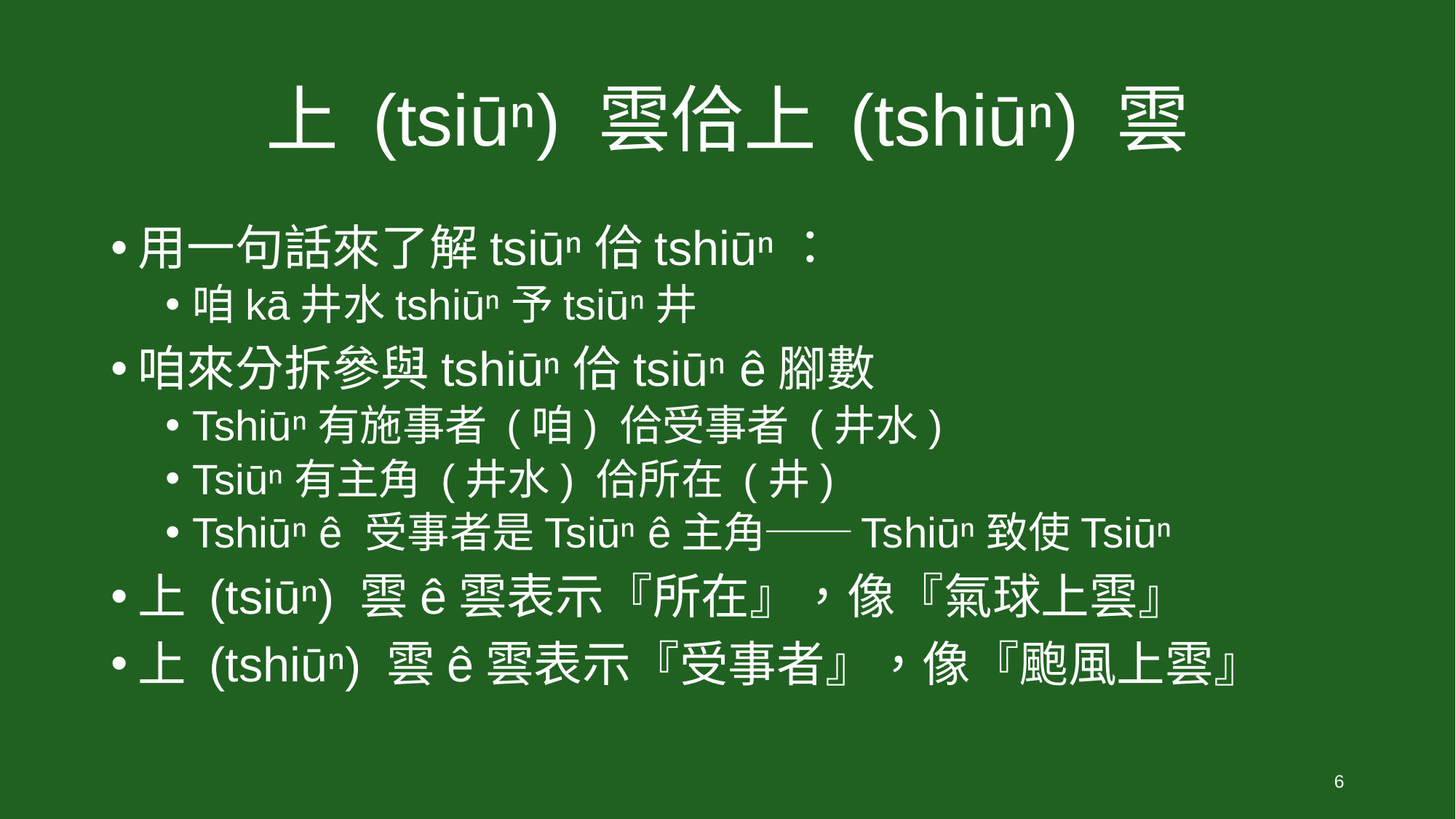

# 上 (tsiūⁿ) 雲佮上 (tshiūⁿ) 雲
用一句話來了解tsiūⁿ佮tshiūⁿ：
咱kā井水tshiūⁿ予tsiūⁿ井
咱來分拆參與tshiūⁿ佮tsiūⁿ ê腳數
Tshiūⁿ有施事者 (咱) 佮受事者 (井水)
Tsiūⁿ有主角 (井水) 佮所在 (井)
Tshiūⁿ ê 受事者是Tsiūⁿ ê主角──Tshiūⁿ致使Tsiūⁿ
上 (tsiūⁿ) 雲ê雲表示『所在』，像『氣球上雲』
上 (tshiūⁿ) 雲ê雲表示『受事者』，像『颮風上雲』
6